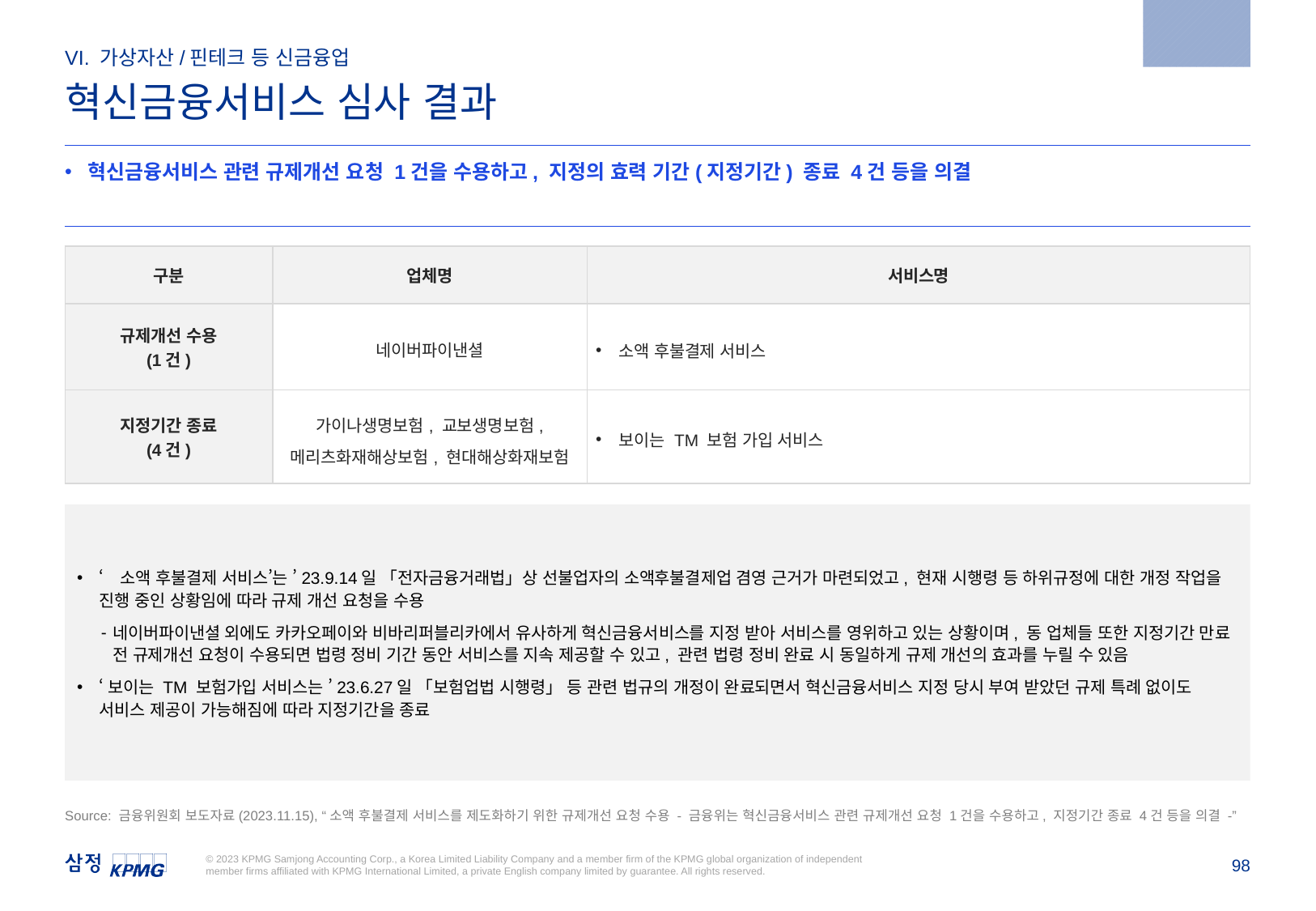

2023.11.15
VI. 가상자산/핀테크 등 신금융업
혁신금융서비스 심사 결과
혁신금융서비스 관련 규제개선 요청 1건을 수용하고, 지정의 효력 기간(지정기간) 종료 4건 등을 의결

| 구분 | 업체명 | 서비스명 |
| --- | --- | --- |
| 규제개선 수용 (1건) | 네이버파이낸셜 | 소액 후불결제 서비스 |
| 지정기간 종료 (4건) | 가이나생명보험, 교보생명보험, 메리츠화재해상보험, 현대해상화재보험 | 보이는 TM 보험 가입 서비스 |
‘소액 후불결제 서비스’는 ’23.9.14일 「전자금융거래법」상 선불업자의 소액후불결제업 겸영 근거가 마련되었고, 현재 시행령 등 하위규정에 대한 개정 작업을 진행 중인 상황임에 따라 규제 개선 요청을 수용
네이버파이낸셜 외에도 카카오페이와 비바리퍼블리카에서 유사하게 혁신금융서비스를 지정 받아 서비스를 영위하고 있는 상황이며, 동 업체들 또한 지정기간 만료 전 규제개선 요청이 수용되면 법령 정비 기간 동안 서비스를 지속 제공할 수 있고, 관련 법령 정비 완료 시 동일하게 규제 개선의 효과를 누릴 수 있음
‘보이는 TM 보험가입 서비스는 ’23.6.27일 「보험업법 시행령」 등 관련 법규의 개정이 완료되면서 혁신금융서비스 지정 당시 부여 받았던 규제 특례 없이도 서비스 제공이 가능해짐에 따라 지정기간을 종료
Source: 금융위원회 보도자료(2023.11.15), “소액 후불결제 서비스를 제도화하기 위한 규제개선 요청 수용 - 금융위는 혁신금융서비스 관련 규제개선 요청 1건을 수용하고, 지정기간 종료 4건 등을 의결 -”